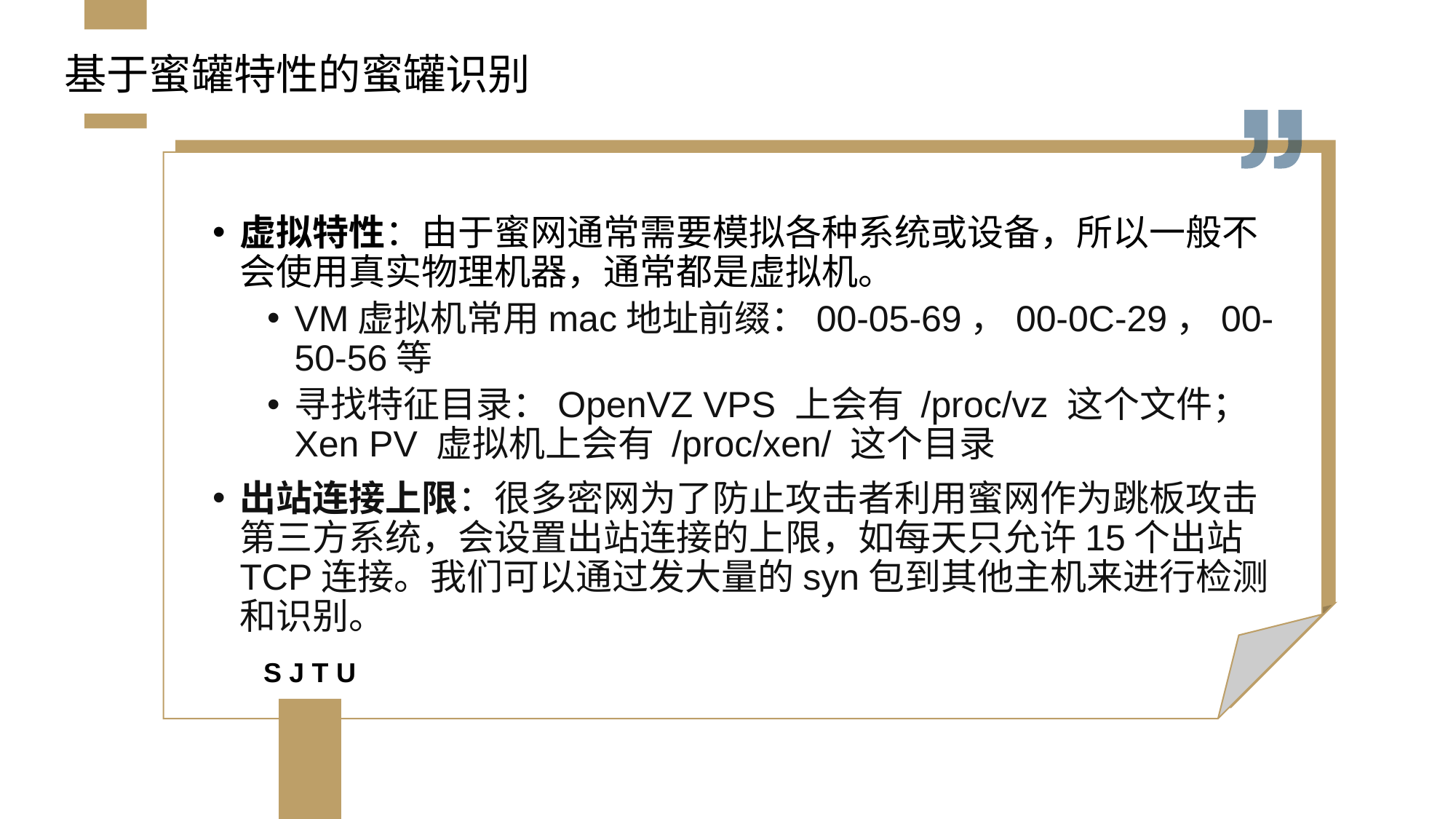

# 基于蜜罐特性的蜜罐识别
虚拟特性：由于蜜网通常需要模拟各种系统或设备，所以一般不会使用真实物理机器，通常都是虚拟机。
VM虚拟机常用mac地址前缀：00-05-69，00-0C-29，00-50-56等
寻找特征目录：OpenVZ VPS 上会有 /proc/vz 这个文件；Xen PV 虚拟机上会有 /proc/xen/ 这个目录
出站连接上限：很多密网为了防止攻击者利用蜜网作为跳板攻击第三方系统，会设置出站连接的上限，如每天只允许15个出站TCP连接。我们可以通过发大量的syn包到其他主机来进行检测和识别。